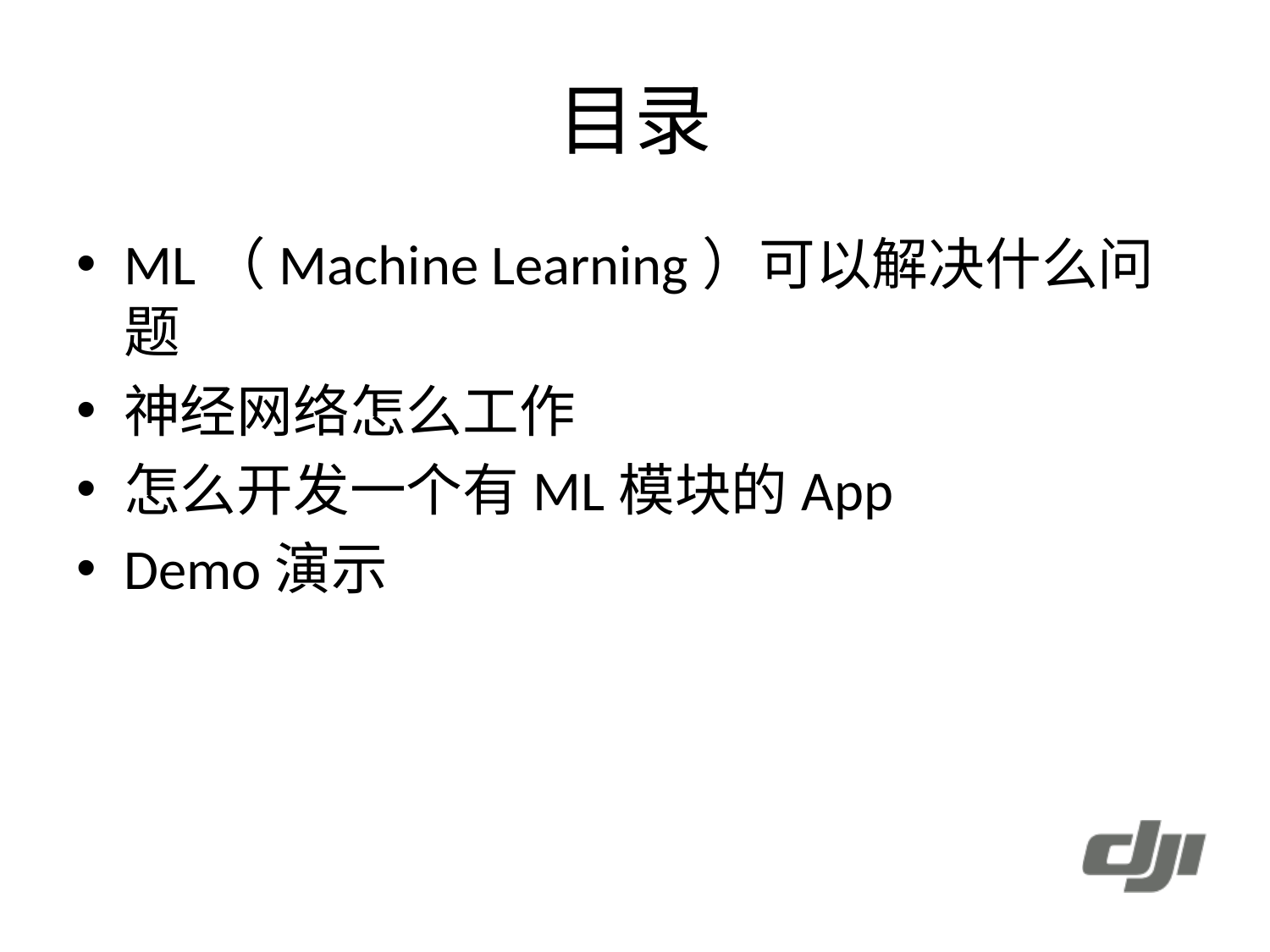

# 目录
ML（Machine Learning）可以解决什么问题
神经网络怎么工作
怎么开发一个有ML模块的App
Demo演示